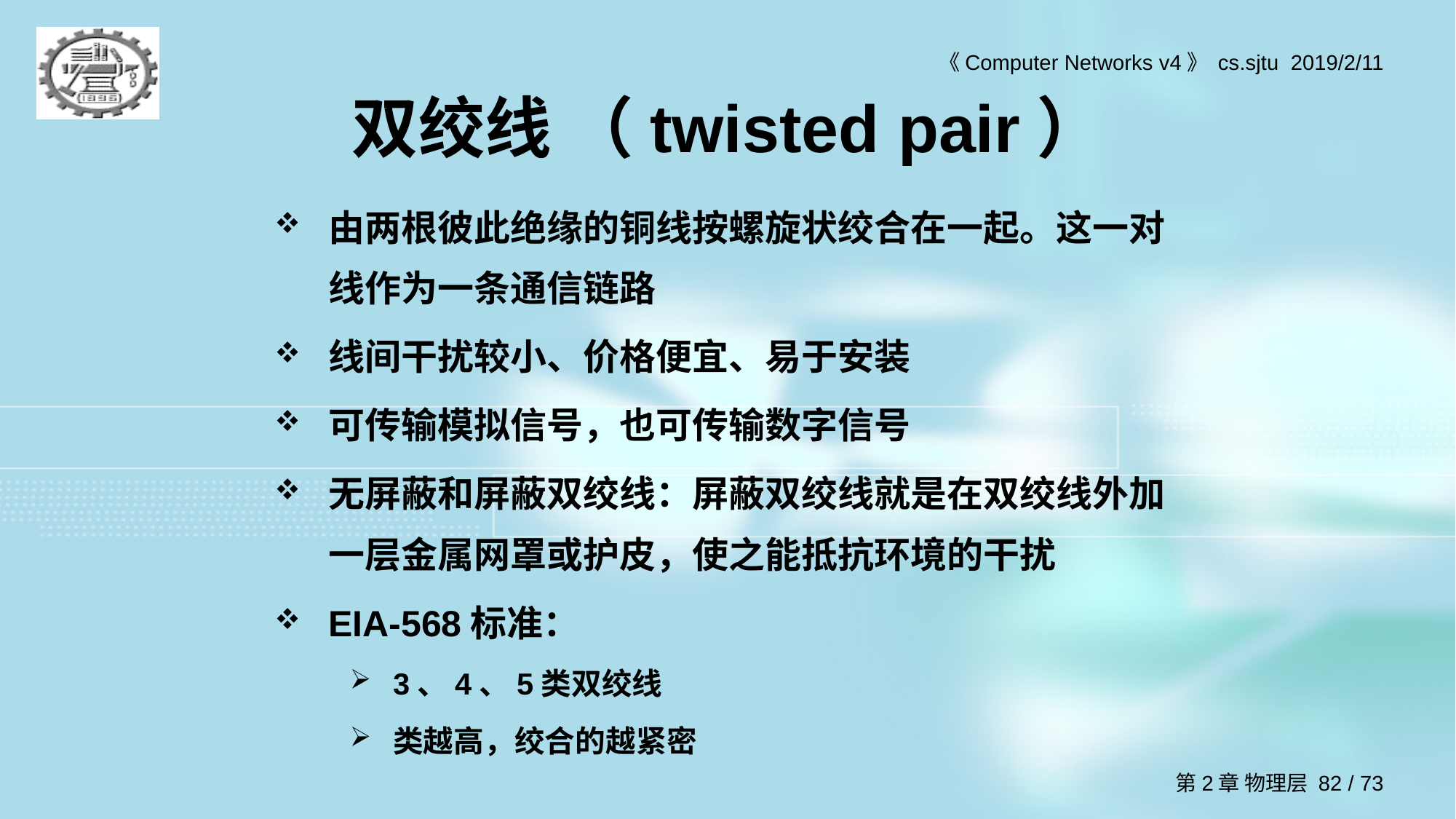

# 双绞线 （twisted pair）
由两根彼此绝缘的铜线按螺旋状绞合在一起。这一对线作为一条通信链路
线间干扰较小、价格便宜、易于安装
可传输模拟信号，也可传输数字信号
无屏蔽和屏蔽双绞线：屏蔽双绞线就是在双绞线外加一层金属网罩或护皮，使之能抵抗环境的干扰
EIA-568标准：
3、4、5类双绞线
类越高，绞合的越紧密